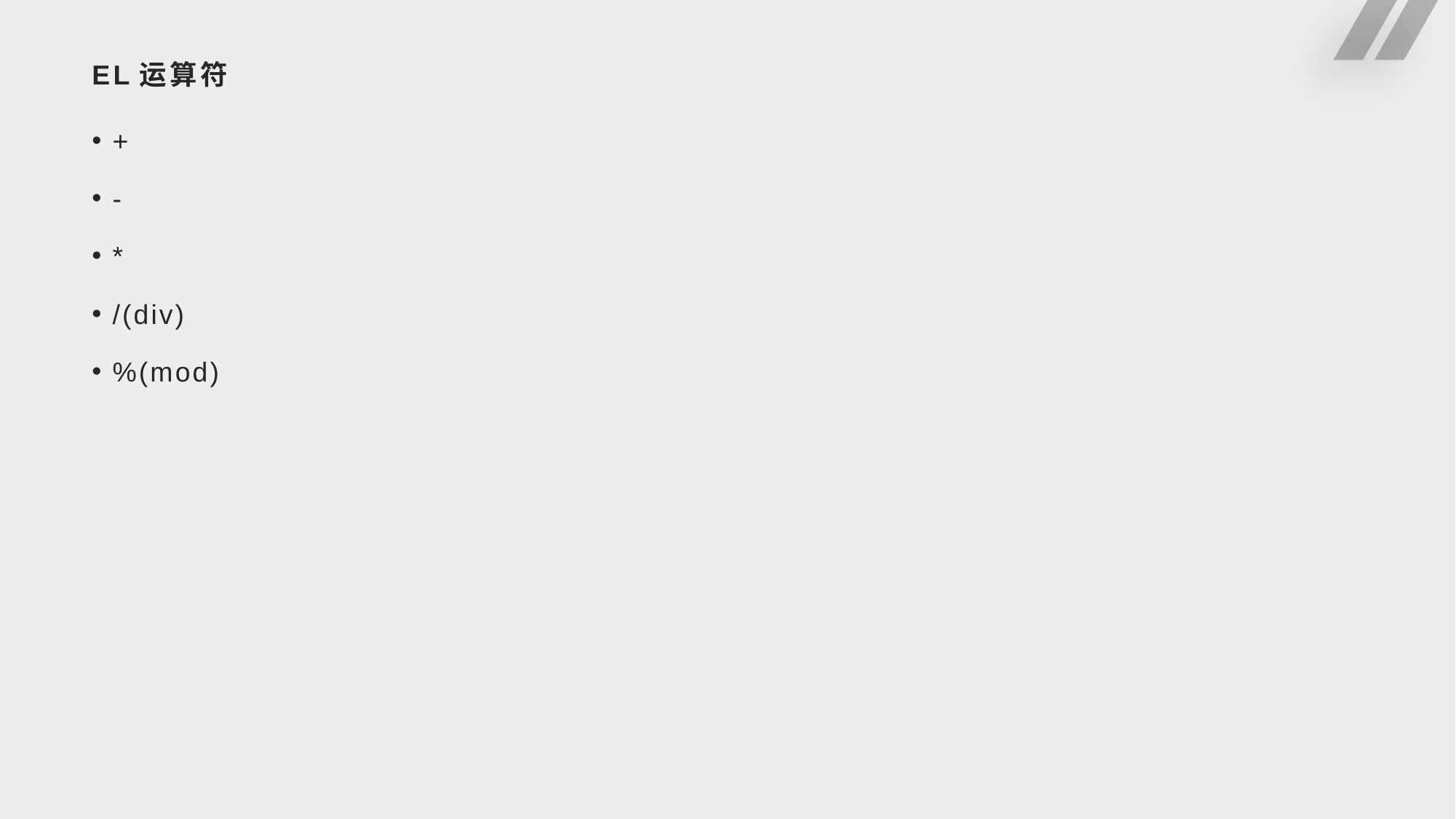

# EL运算符
+
-
*
/(div)
%(mod)